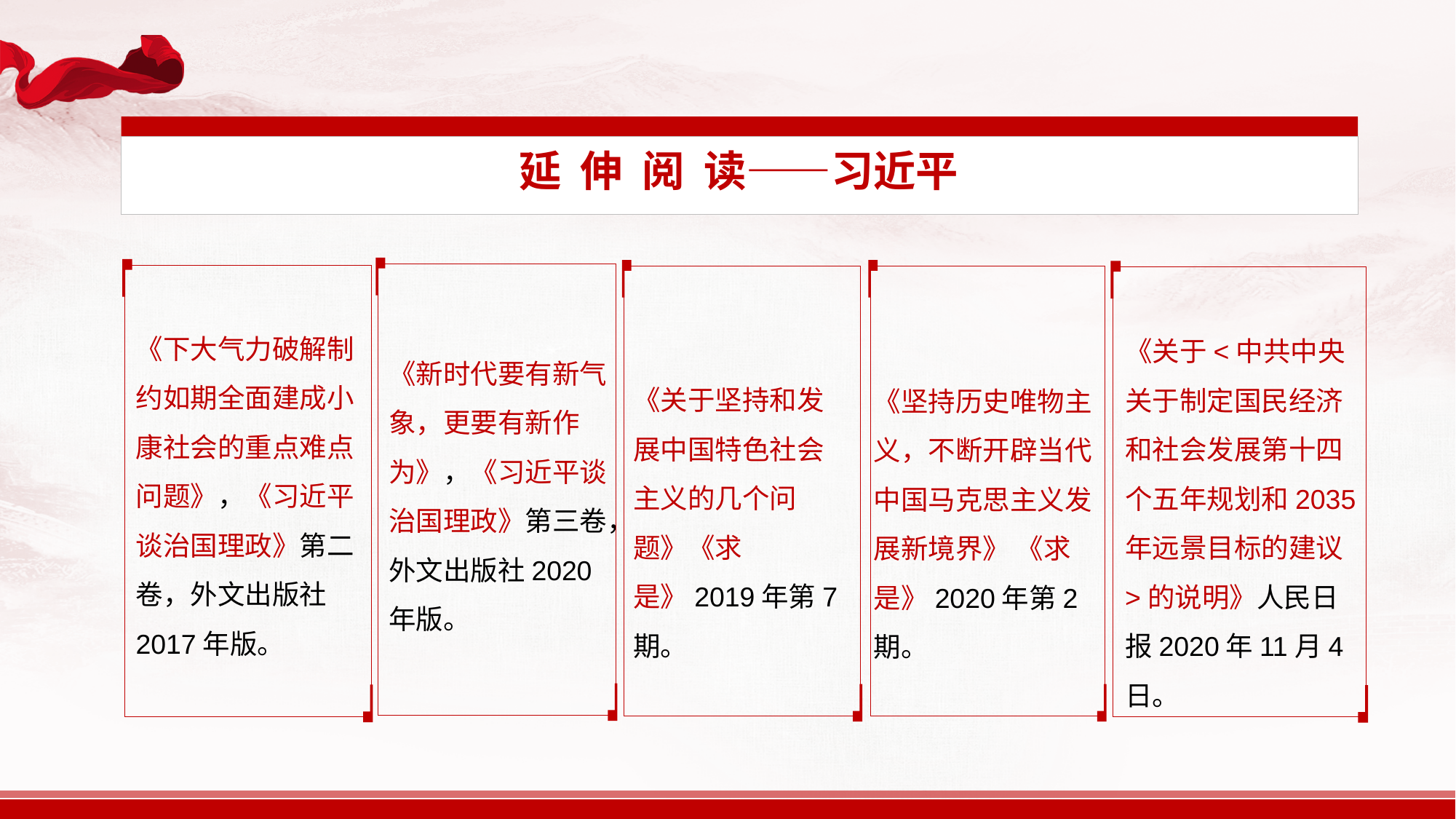

延  伸  阅  读——习近平

《下大气力破解制约如期全面建成小康社会的重点难点问题》，《习近平谈治国理政》第二卷，外文出版社2017年版。
《关于<中共中央关于制定国民经济和社会发展第十四个五年规划和2035年远景目标的建议>的说明》人民日报2020年11月4日。
《新时代要有新气象，更要有新作为》，《习近平谈治国理政》第三卷，外文出版社2020年版。
《关于坚持和发展中国特色社会主义的几个问题》《求是》2019年第7期。
《坚持历史唯物主义，不断开辟当代中国马克思主义发展新境界》 《求是》2020年第2期。